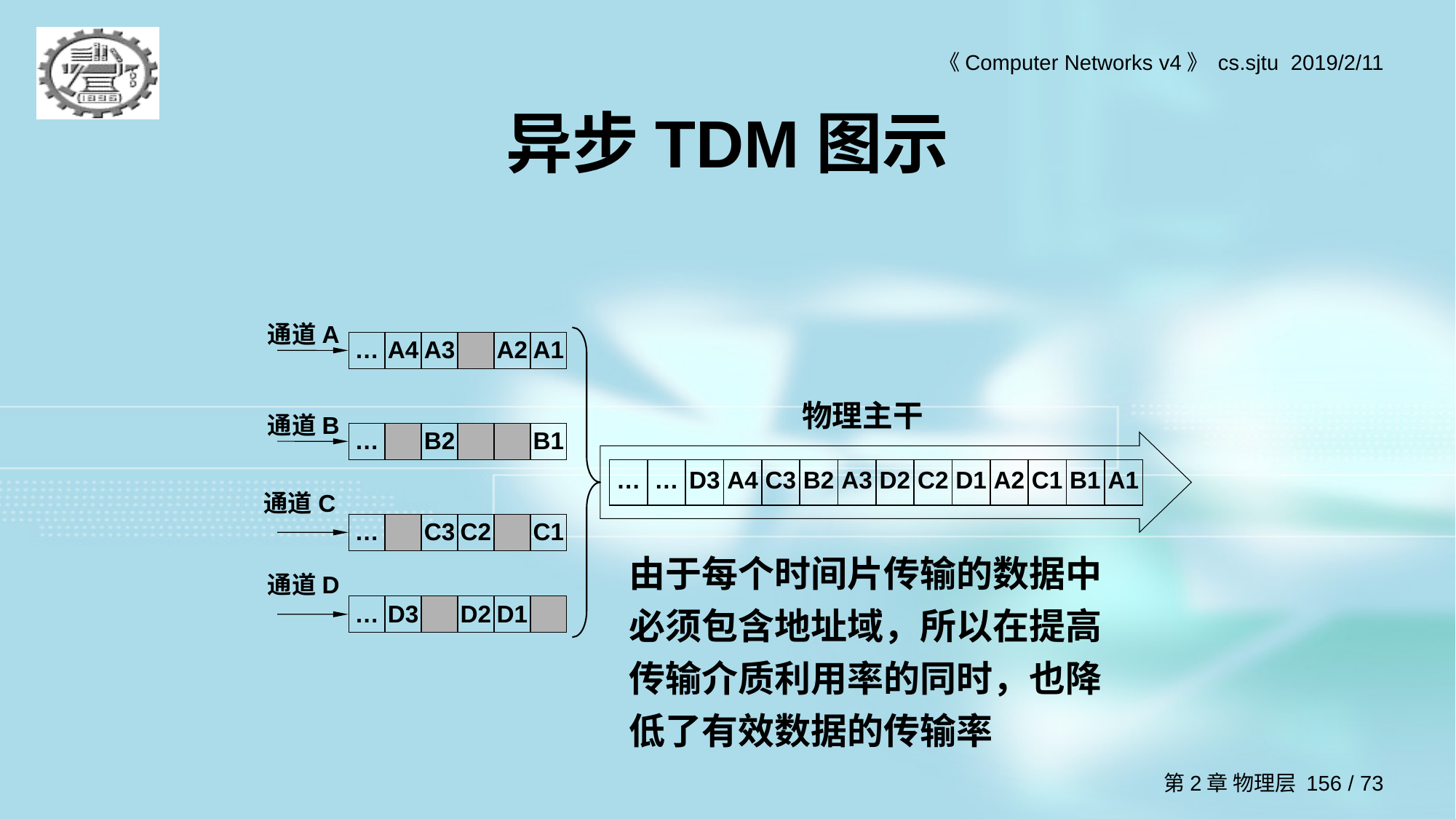

# 异步TDM图示
通道A

| … | A4 | A3 |  | A2 | A1 |
| --- | --- | --- | --- | --- | --- |

物理主干
通道B
| … |  | B2 |  |  | B1 |
| --- | --- | --- | --- | --- | --- |

| … | … | D3 | A4 | C3 | B2 | A3 | D2 | C2 | D1 | A2 | C1 | B1 | A1 |
| --- | --- | --- | --- | --- | --- | --- | --- | --- | --- | --- | --- | --- | --- |
通道C
| … |  | C3 | C2 |  | C1 |
| --- | --- | --- | --- | --- | --- |

由于每个时间片传输的数据中必须包含地址域，所以在提高传输介质利用率的同时，也降低了有效数据的传输率
通道D
| … | D3 |  | D2 | D1 |  |
| --- | --- | --- | --- | --- | --- |